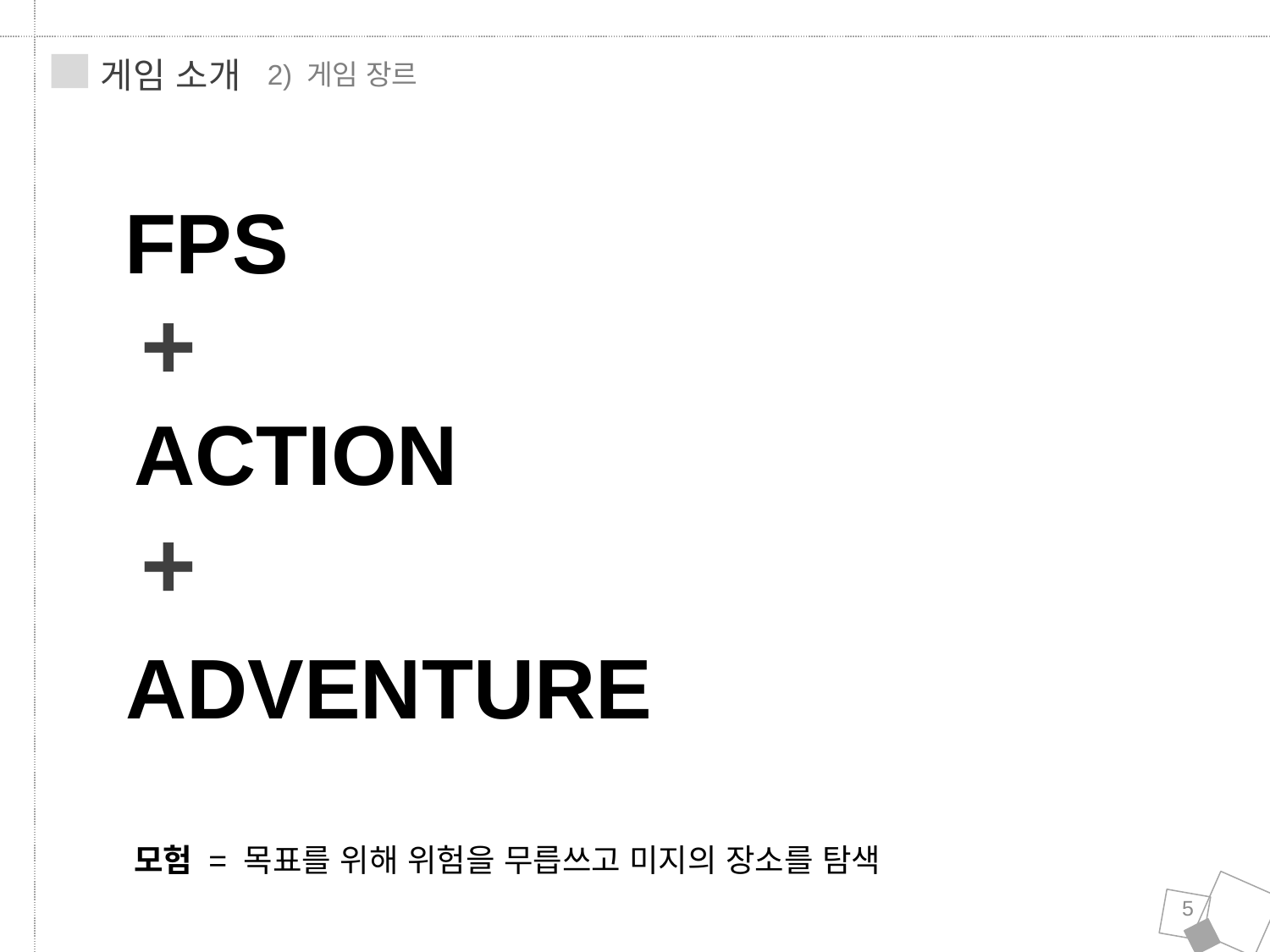

게임 소개
2) 게임 장르

FPS
+
ACTION
+
ADVENTURE
모험 = 목표를 위해 위험을 무릅쓰고 미지의 장소를 탐색

5